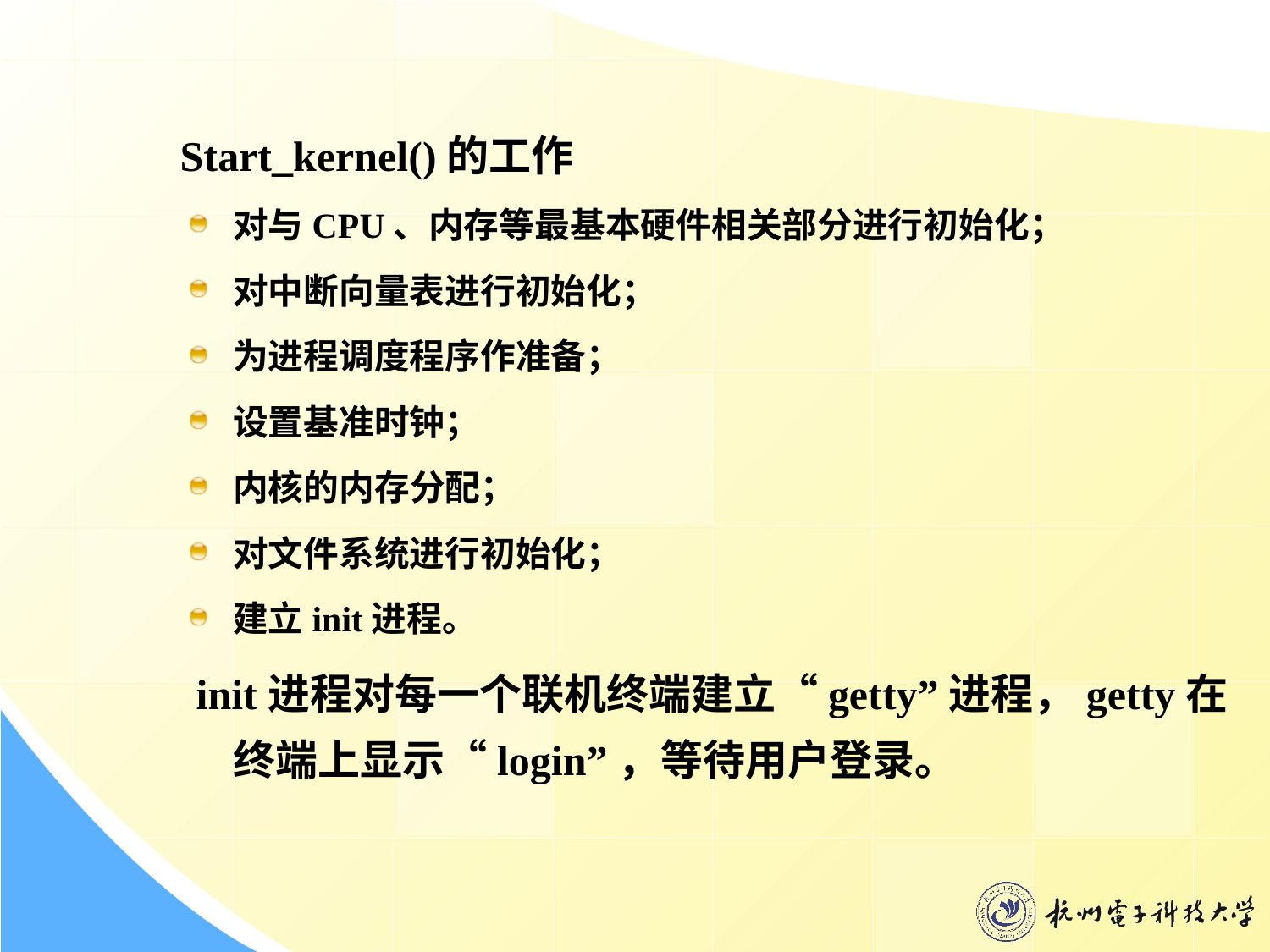

Start_kernel()的工作
对与CPU、内存等最基本硬件相关部分进行初始化；
对中断向量表进行初始化；
为进程调度程序作准备；
设置基准时钟；
内核的内存分配；
对文件系统进行初始化；
建立init进程。
 init进程对每一个联机终端建立“getty”进程，getty在终端上显示“login”，等待用户登录。